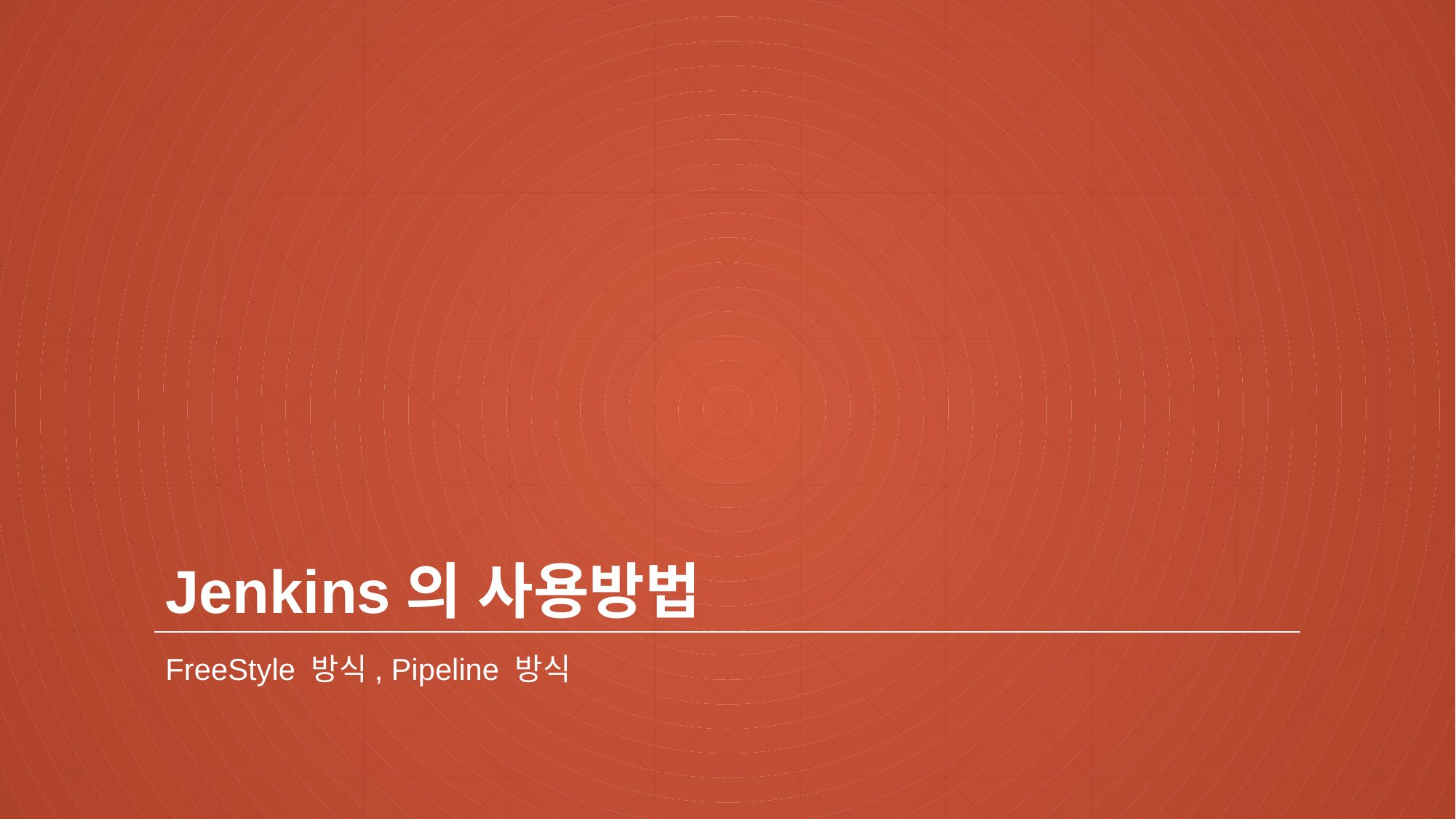

# Jenkins의 사용방법
FreeStyle 방식, Pipeline 방식